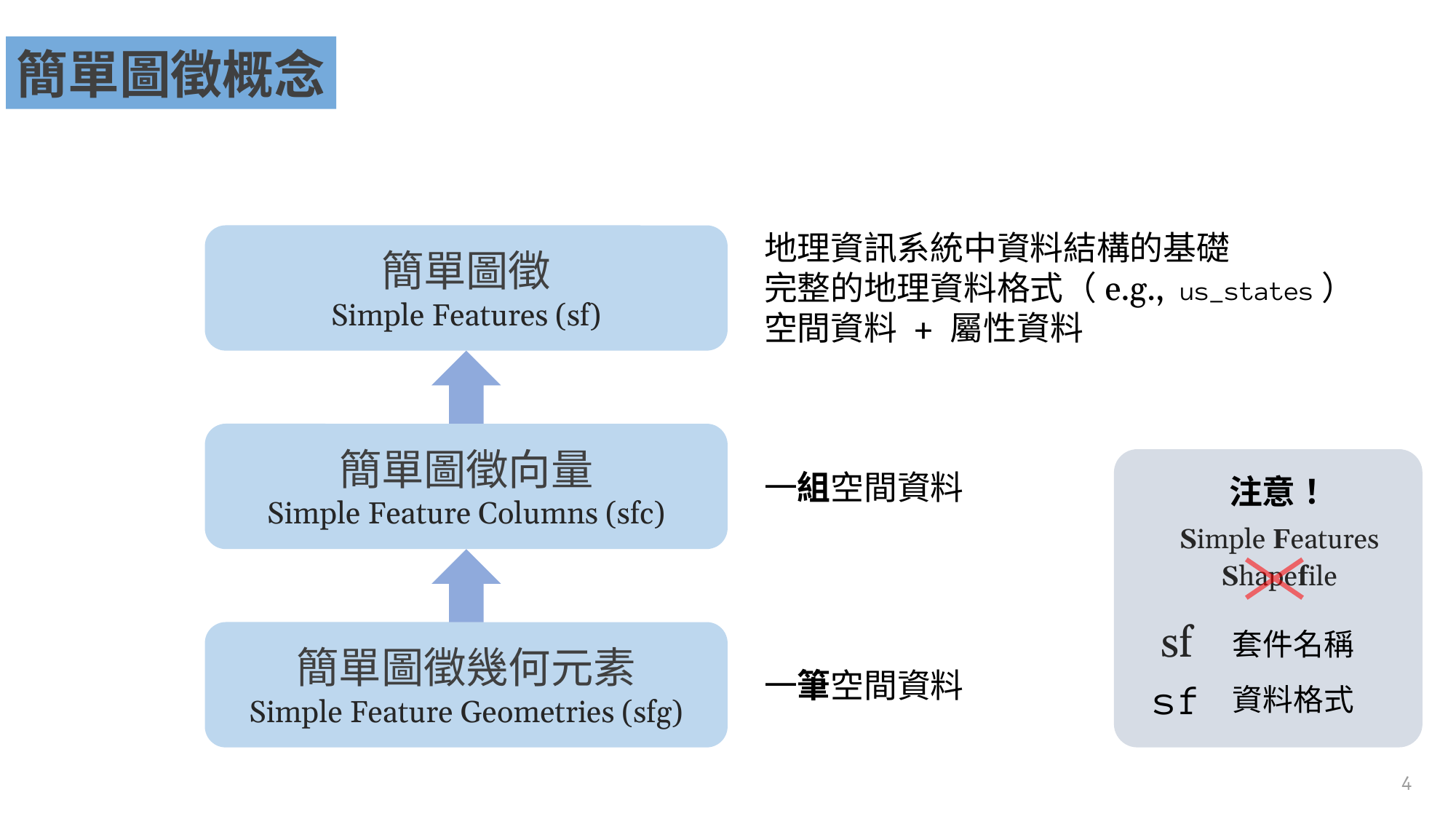

簡單圖徵概念
地理資訊系統中資料結構的基礎
完整的地理資料格式（e.g.,  us_states）
空間資料 + 屬性資料
簡單圖徵
Simple Features (sf)

簡單圖徵向量
Simple Feature Columns (sfc)

一組空間資料
注意！
Simple Features

Shapefile
sf
套件名稱
簡單圖徵幾何元素
Simple Feature Geometries (sfg)
一筆空間資料
sf
資料格式
4